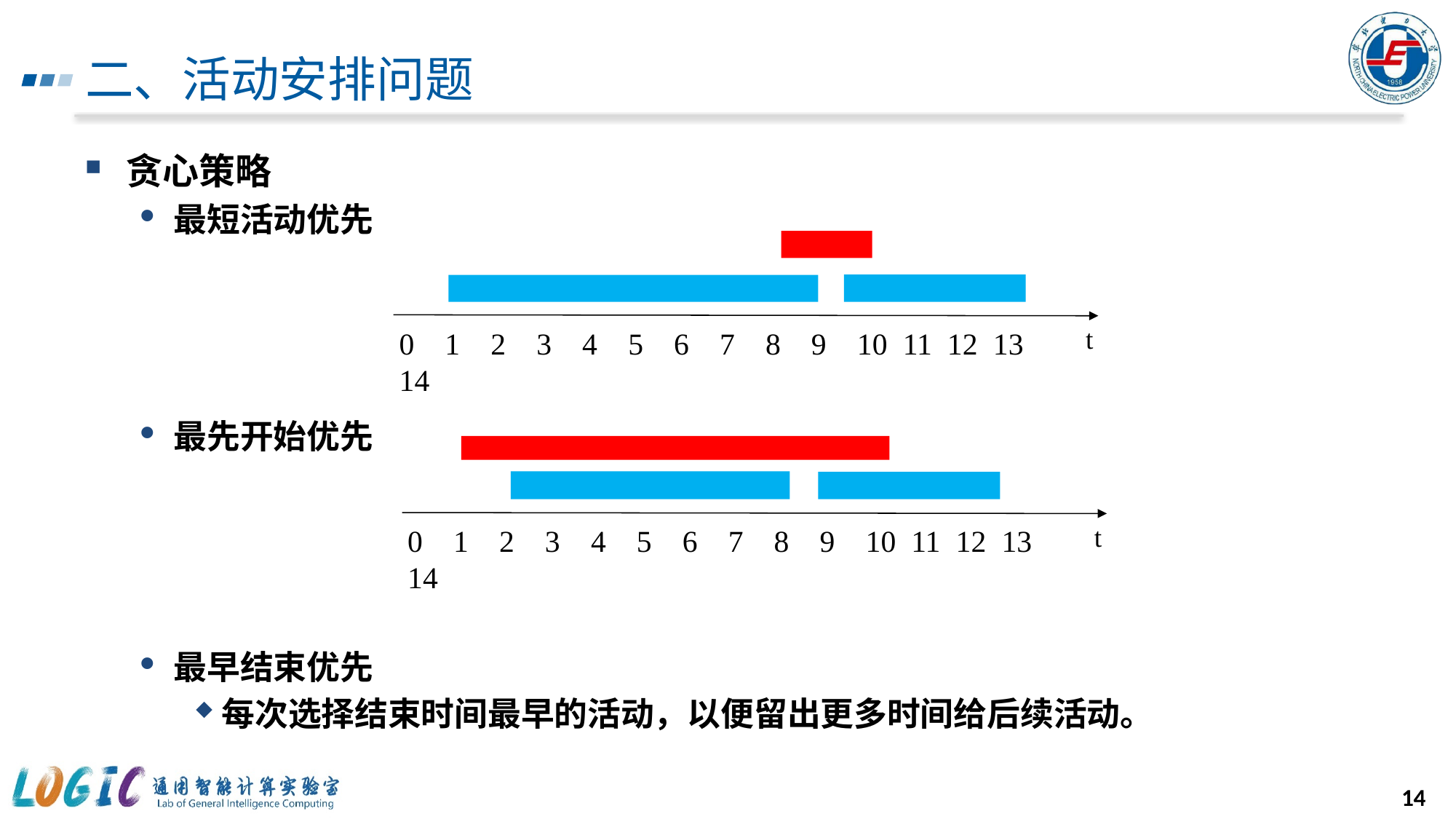

# 二、活动安排问题
贪心策略
最短活动优先

最先开始优先

最早结束优先
每次选择结束时间最早的活动，以便留出更多时间给后续活动。

t
0    1    2    3    4    5    6    7    8    9    10  11  12  13  14

t
0    1    2    3    4    5    6    7    8    9    10  11  12  13  14
14